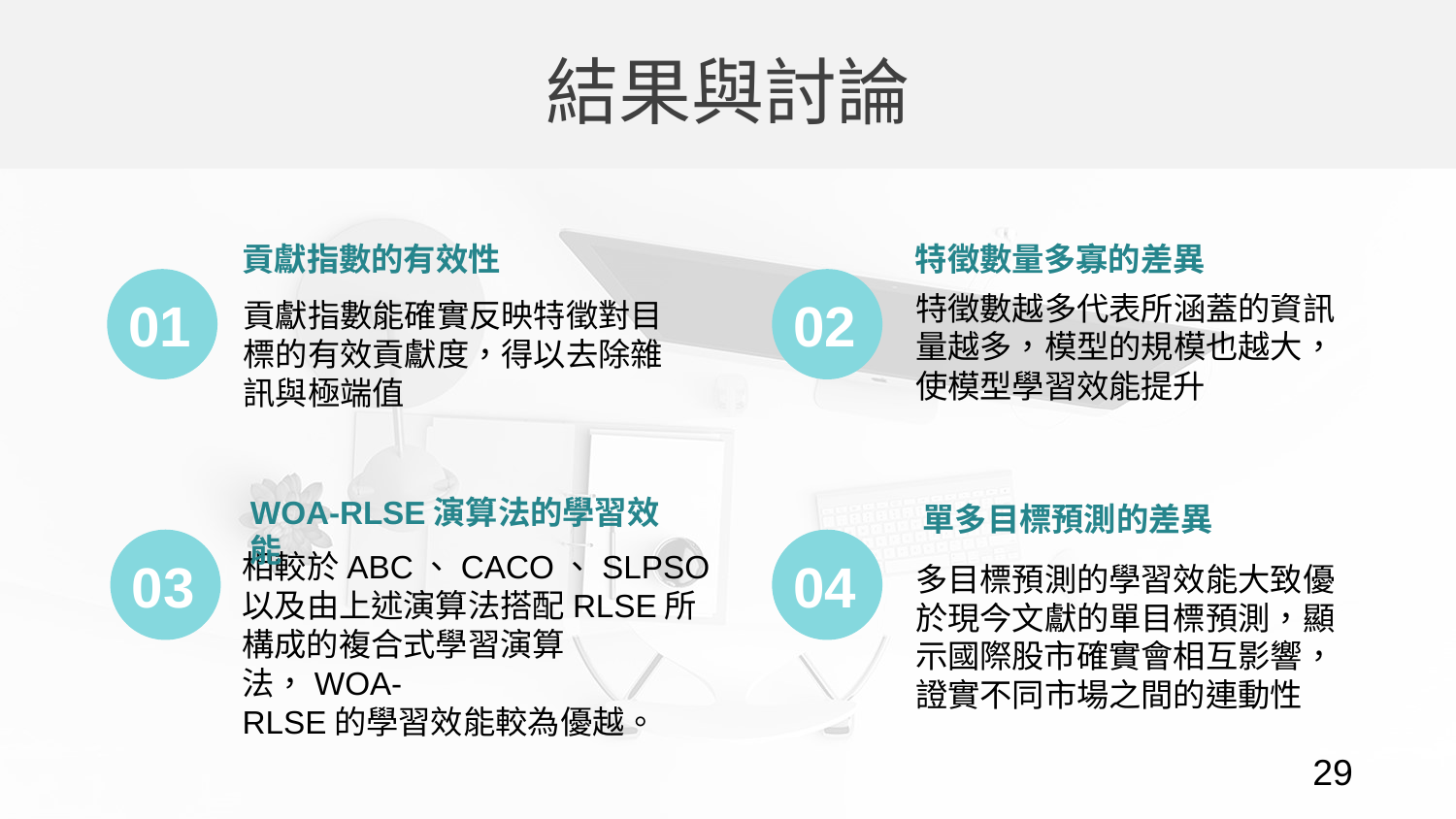

結果與討論
特徵數量多寡的差異
特徵數越多代表所涵蓋的資訊量越多，模型的規模也越大，使模型學習效能提升
貢獻指數的有效性
貢獻指數能確實反映特徵對目標的有效貢獻度，得以去除雜訊與極端值

01
02
單多目標預測的差異
多目標預測的學習效能大致優於現今文獻的單目標預測，顯示國際股市確實會相互影響，證實不同市場之間的連動性
WOA-RLSE演算法的學習效能
相較於ABC、CACO、SLPSO以及由上述演算法搭配RLSE所構成的複合式學習演算法，WOA-
RLSE的學習效能較為優越。

03
04